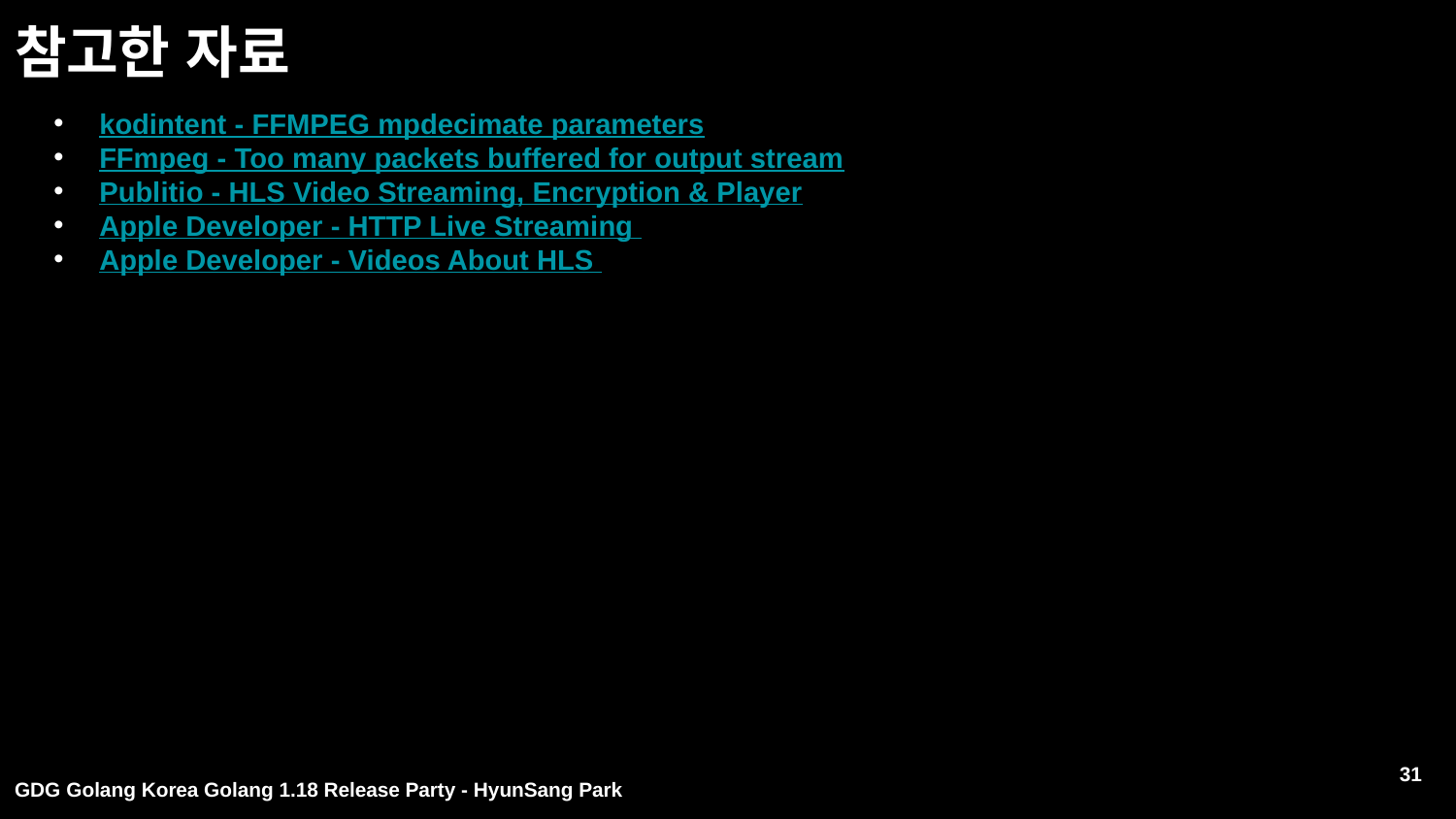

# 참고한 자료
kodintent - FFMPEG mpdecimate parameters
FFmpeg - Too many packets buffered for output stream
Publitio - HLS Video Streaming, Encryption & Player
Apple Developer - HTTP Live Streaming
Apple Developer - Videos About HLS
31
GDG Golang Korea Golang 1.18 Release Party - HyunSang Park